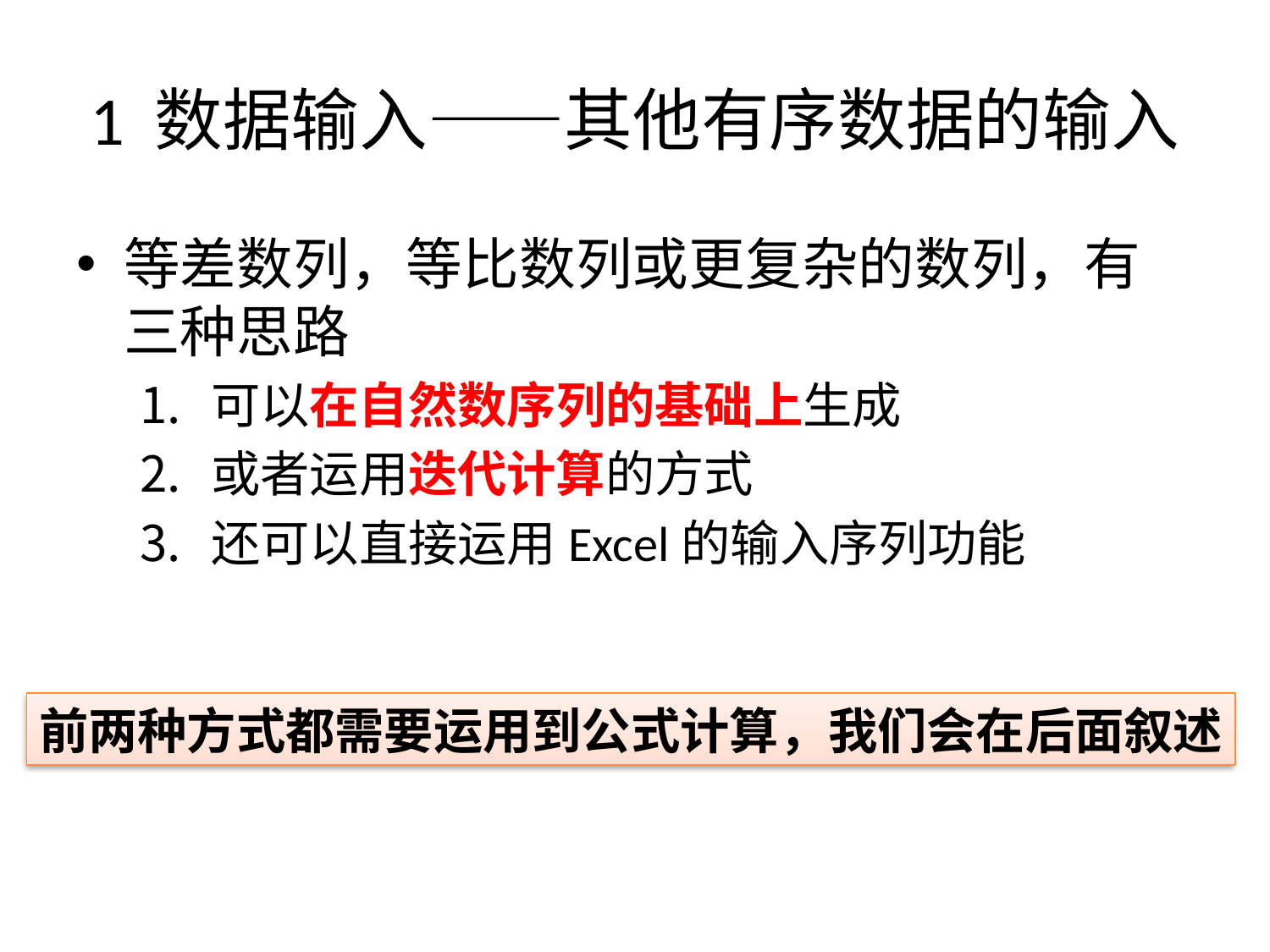

# 1 数据输入——其他有序数据的输入
等差数列，等比数列或更复杂的数列，有三种思路
可以在自然数序列的基础上生成
或者运用迭代计算的方式
还可以直接运用Excel的输入序列功能

前两种方式都需要运用到公式计算，我们会在后面叙述